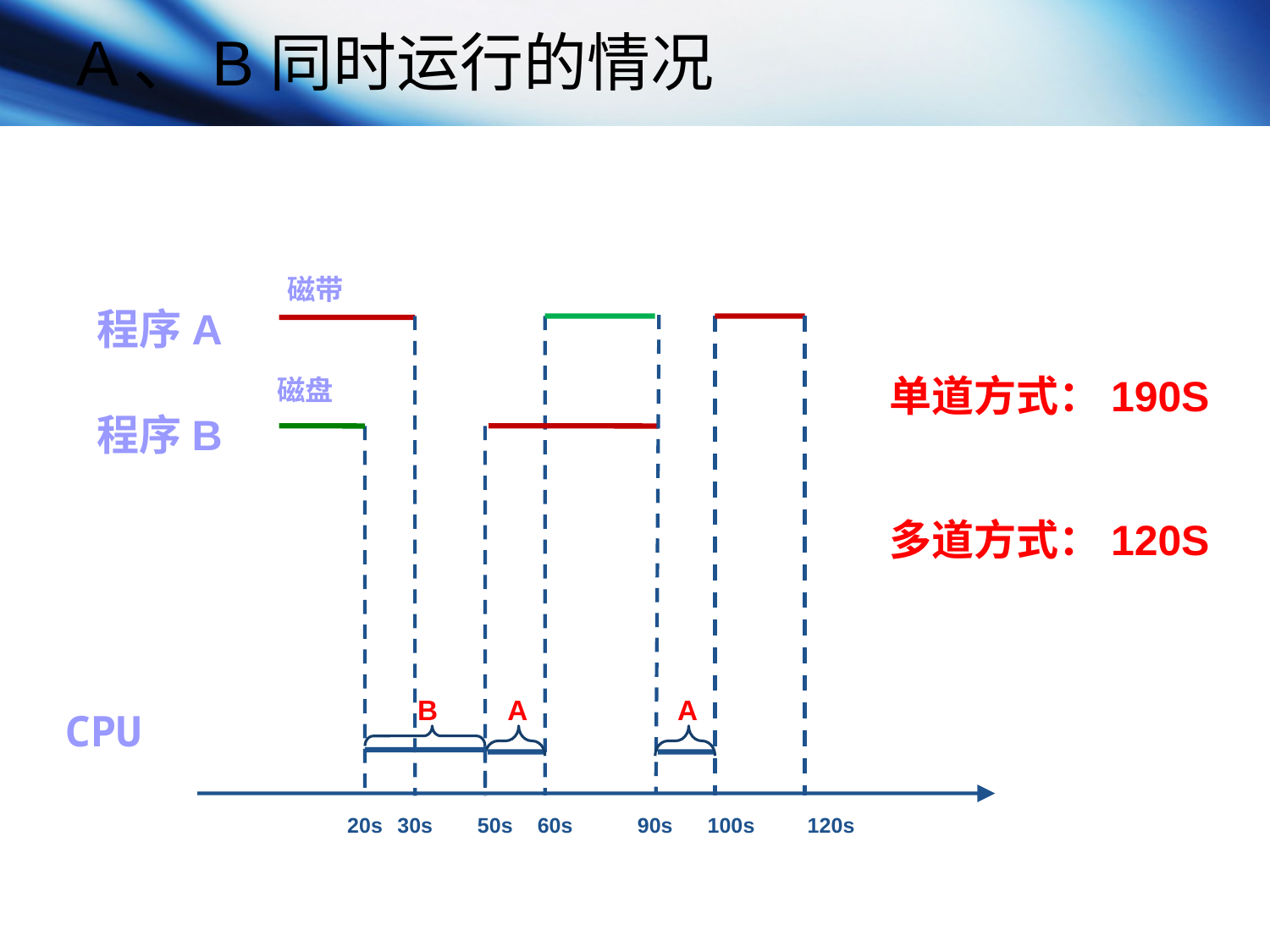

A、B同时运行的情况
磁带
程序A

单道方式：190S

多道方式：120S
磁盘
程序B

B
A
A
CPU

20s
30s
50s
60s
90s
100s
120s